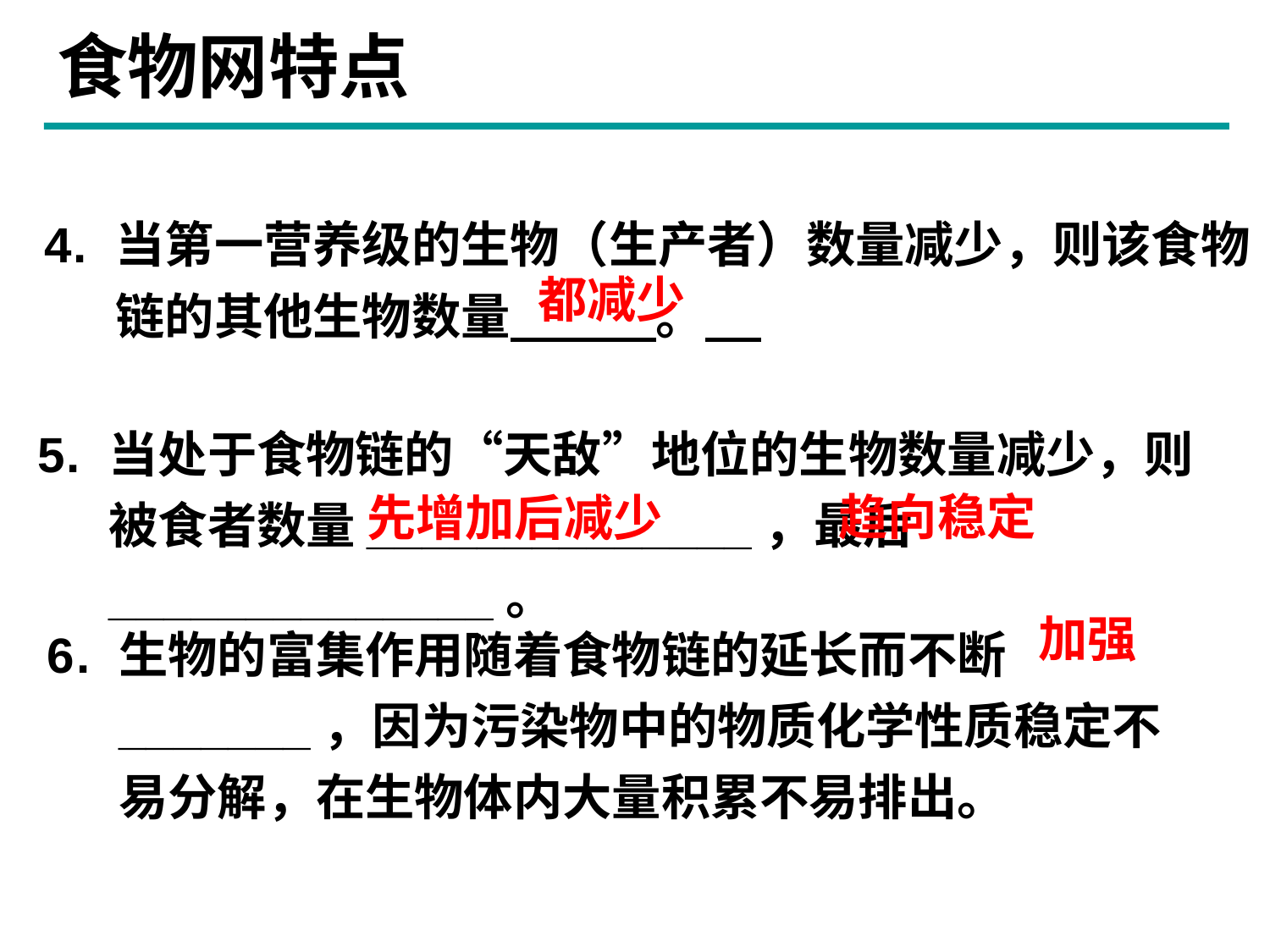

# 食物网特点
当第一营养级的生物（生产者）数量减少，则该食物链的其他生物数量             。
都减少
当处于食物链的“天敌”地位的生物数量减少，则被食者数量______________，最后______________。
趋向稳定
先增加后减少
加强
生物的富集作用随着食物链的延长而不断_______，因为污染物中的物质化学性质稳定不易分解，在生物体内大量积累不易排出。